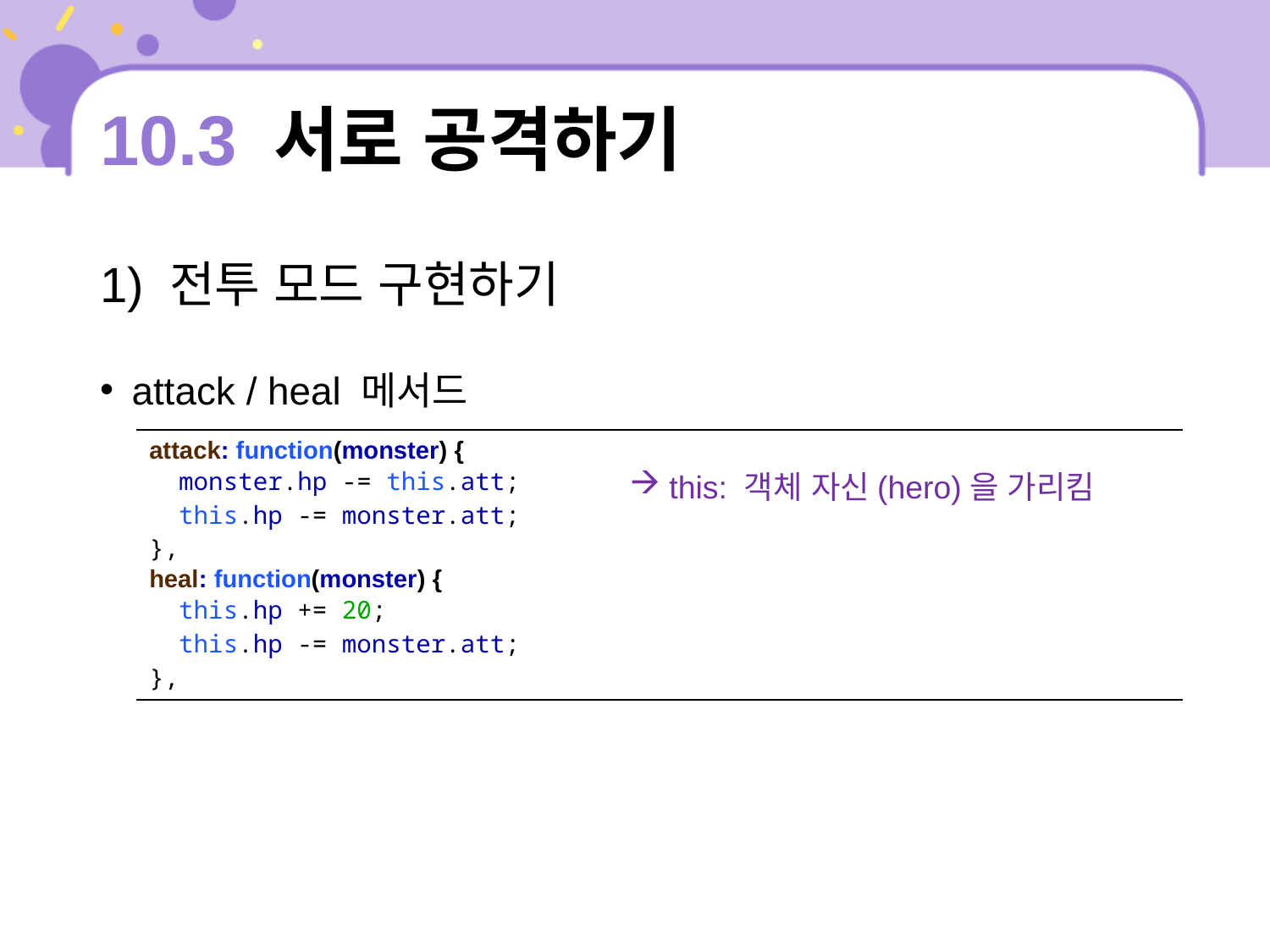

# 10.3 서로 공격하기
1) 전투 모드 구현하기
attack / heal 메서드
| attack: function(monster) { monster.hp -= this.att; this.hp -= monster.att; }, heal: function(monster) { this.hp += 20; this.hp -= monster.att; }, |
| --- |
this: 객체 자신(hero)을 가리킴